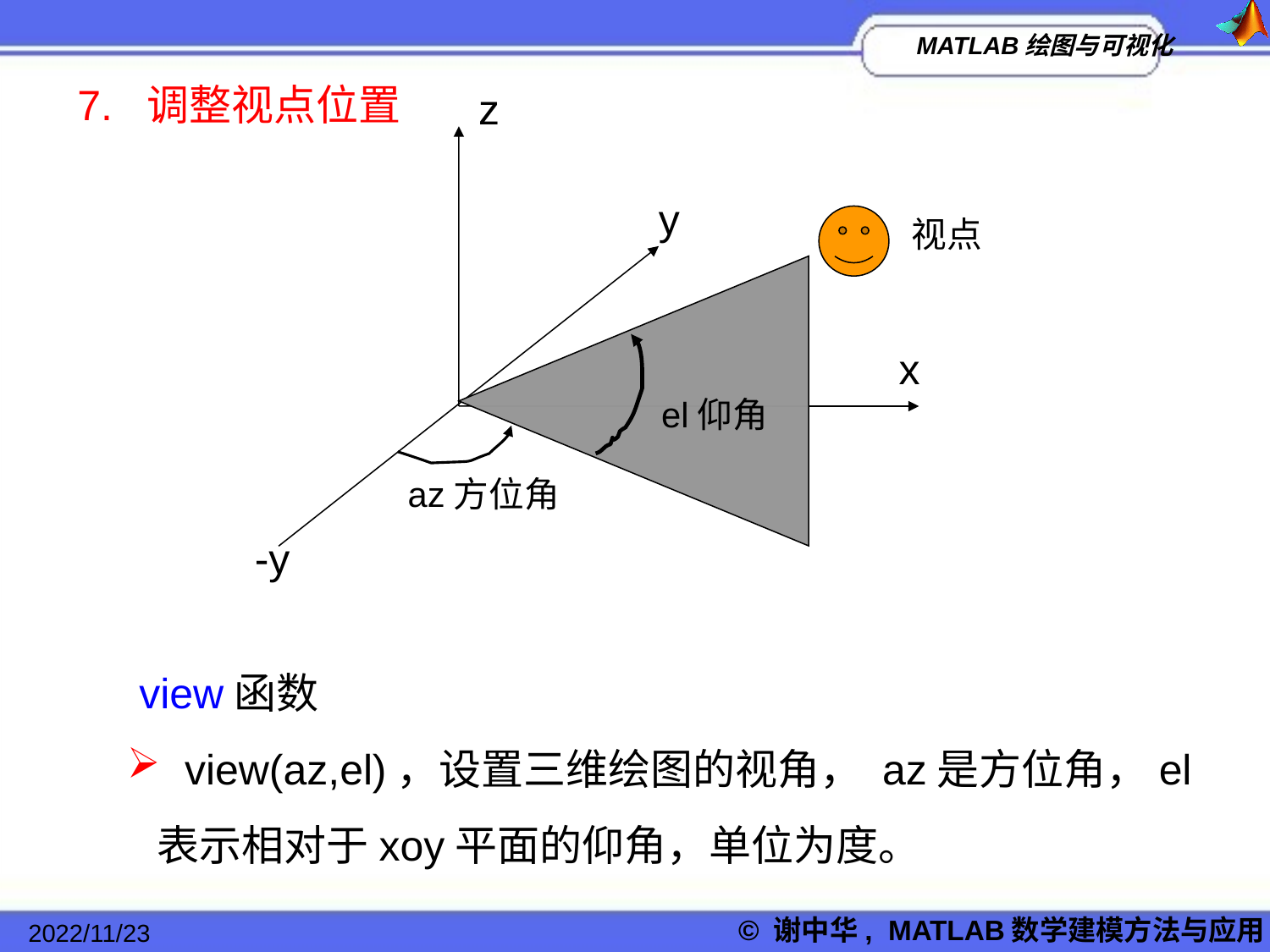

7.  调整视点位置
z

y

视点

x
el仰角

az方位角
-y
 view函数
  view(az,el)，设置三维绘图的视角， az是方位角，el表示相对于xoy平面的仰角，单位为度。
2022/11/23
© 谢中华,  MATLAB数学建模方法与应用